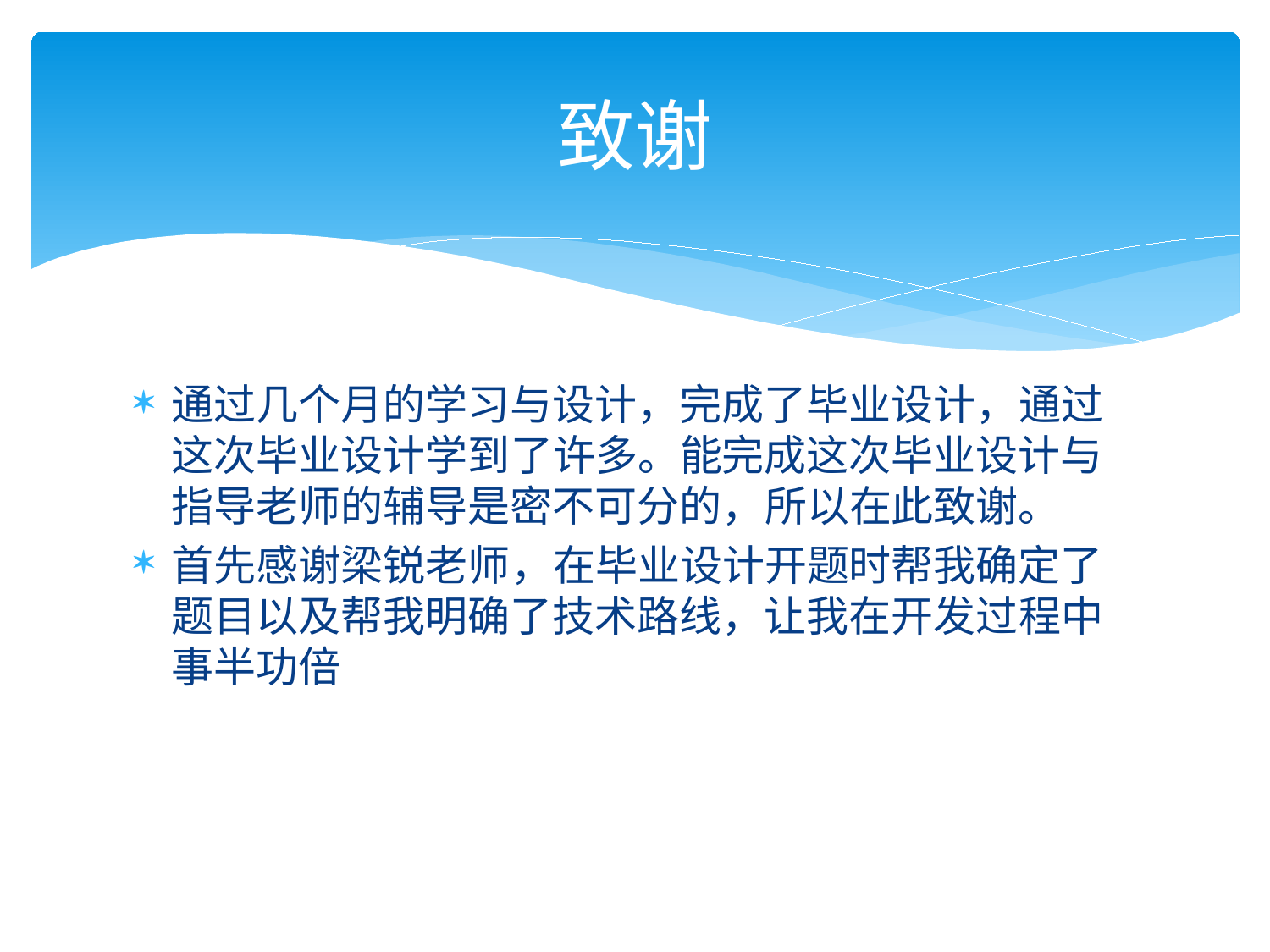

# 致谢
通过几个月的学习与设计，完成了毕业设计，通过这次毕业设计学到了许多。能完成这次毕业设计与指导老师的辅导是密不可分的，所以在此致谢。
首先感谢梁锐老师，在毕业设计开题时帮我确定了题目以及帮我明确了技术路线，让我在开发过程中事半功倍